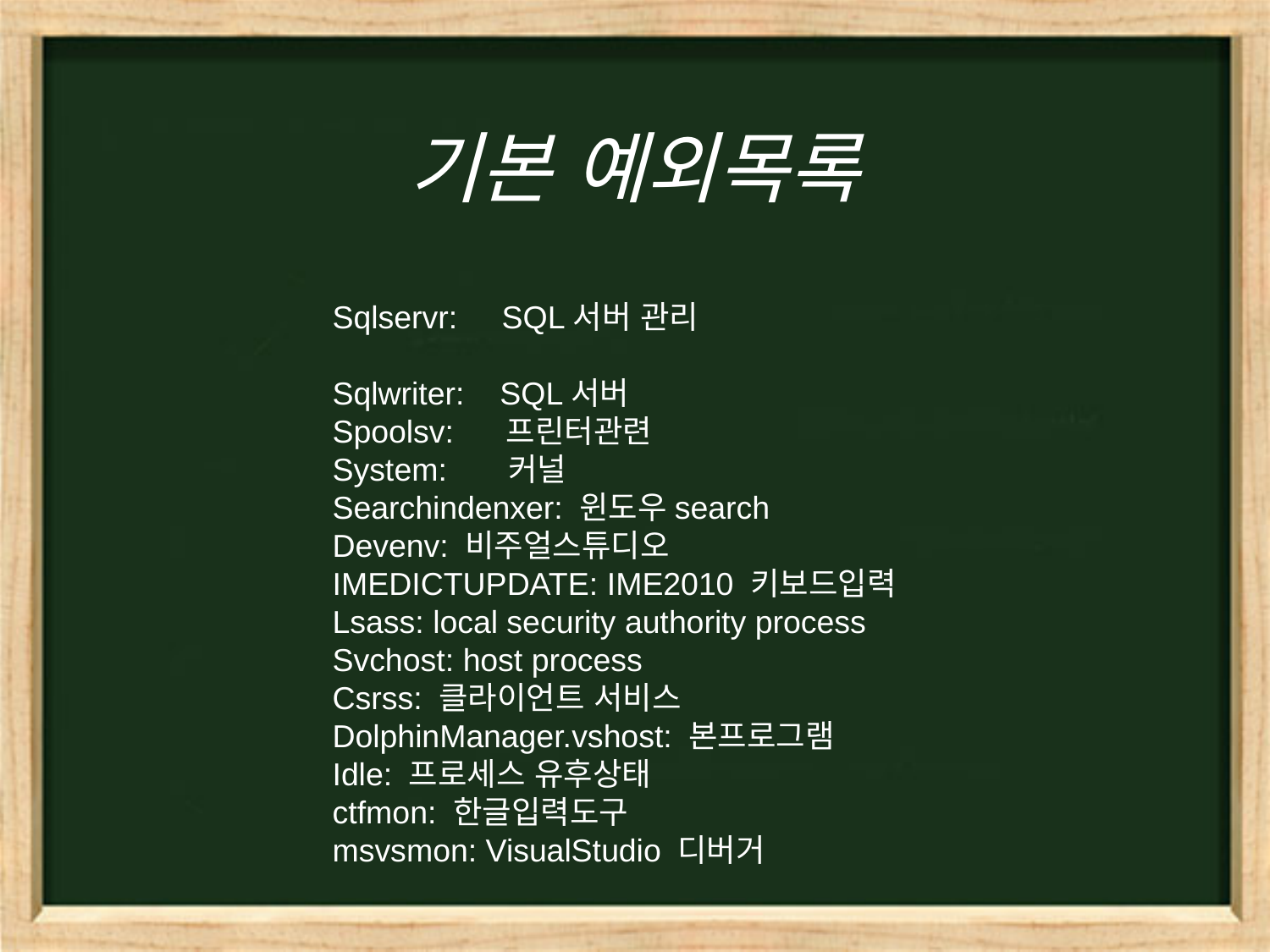

# 기본 예외목록
Sqlservr:     SQL서버 관리
Sqlwriter:    SQL서버
Spoolsv:     프린터관련
System:      커널
Searchindenxer: 윈도우search
Devenv: 비주얼스튜디오
IMEDICTUPDATE: IME2010 키보드입력
Lsass: local security authority process
Svchost: host process
Csrss: 클라이언트 서비스
DolphinManager.vshost: 본프로그램
Idle: 프로세스 유후상태
ctfmon: 한글입력도구
msvsmon: VisualStudio 디버거